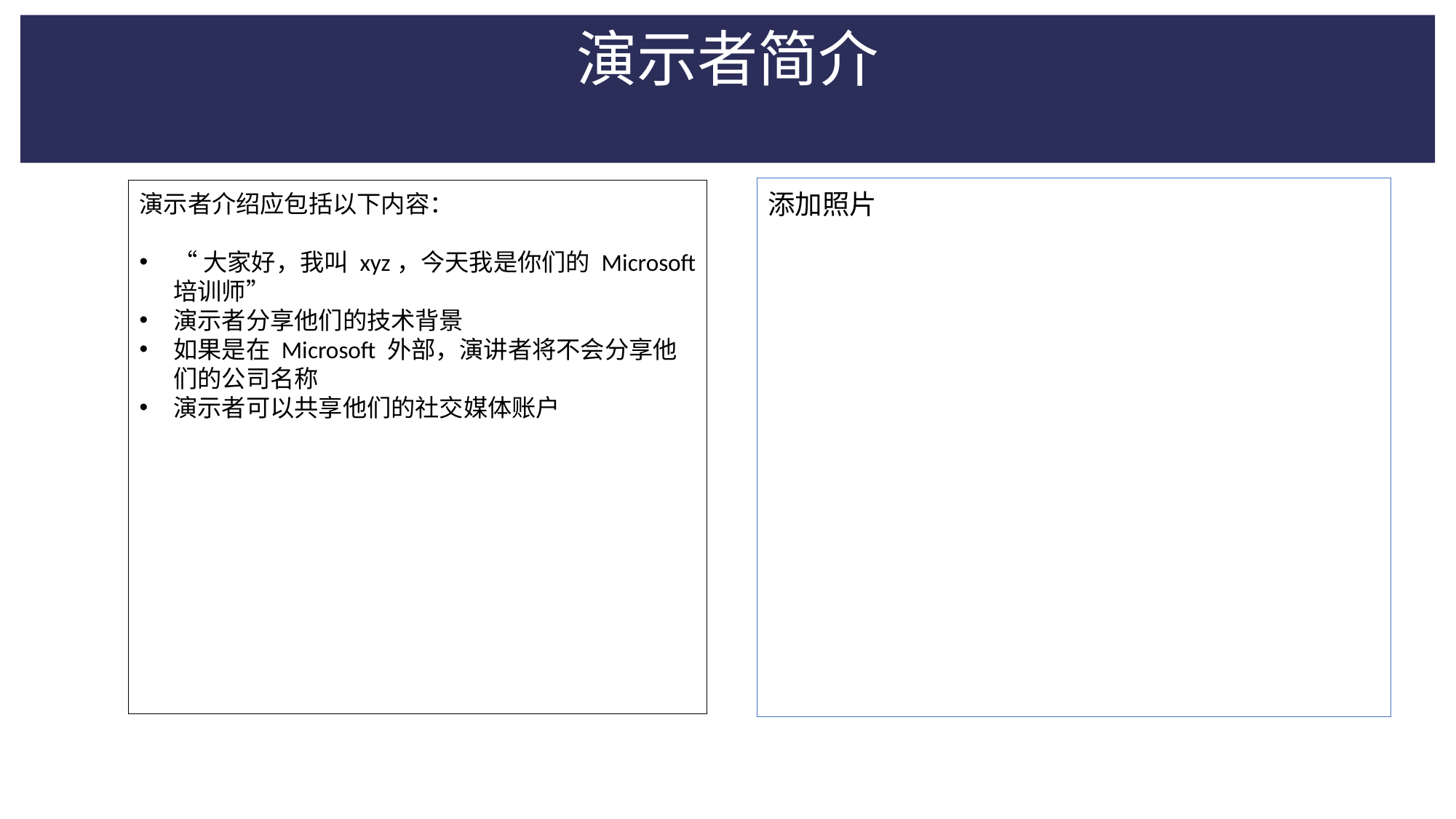

演示者简介
添加照片

演示者介绍应包括以下内容：

“大家好，我叫 xyz，今天我是你们的 Microsoft 培训师”
演示者分享他们的技术背景
如果是在 Microsoft 外部，演讲者将不会分享他们的公司名称
演示者可以共享他们的社交媒体账户